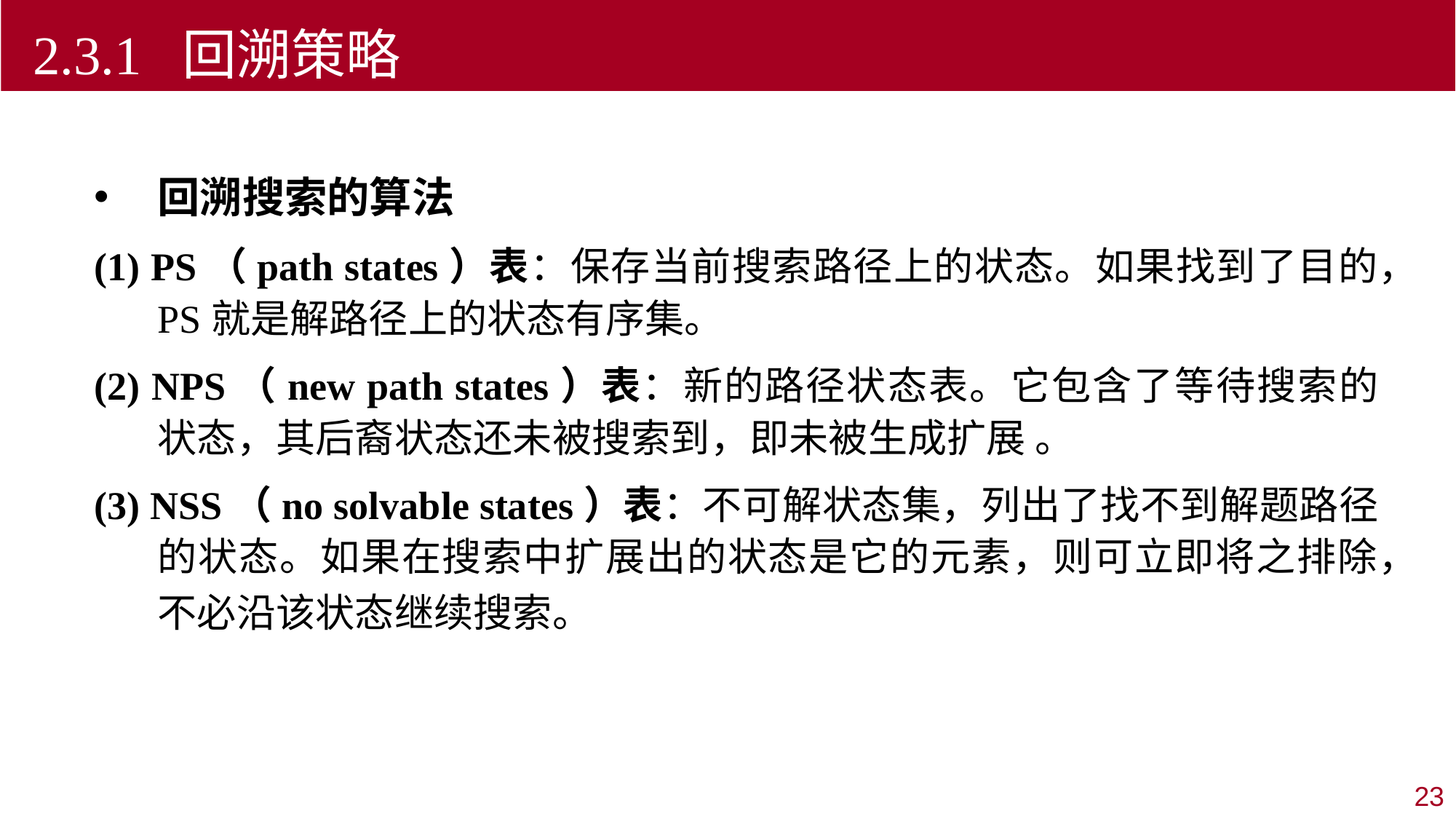

2.3.1  回溯策略
回溯搜索的算法
(1) PS（path states）表：保存当前搜索路径上的状态。如果找到了目的，PS就是解路径上的状态有序集。
(2) NPS（new path states）表：新的路径状态表。它包含了等待搜索的状态，其后裔状态还未被搜索到，即未被生成扩展 。
(3) NSS（no solvable states）表：不可解状态集，列出了找不到解题路径的状态。如果在搜索中扩展出的状态是它的元素，则可立即将之排除，不必沿该状态继续搜索。
23